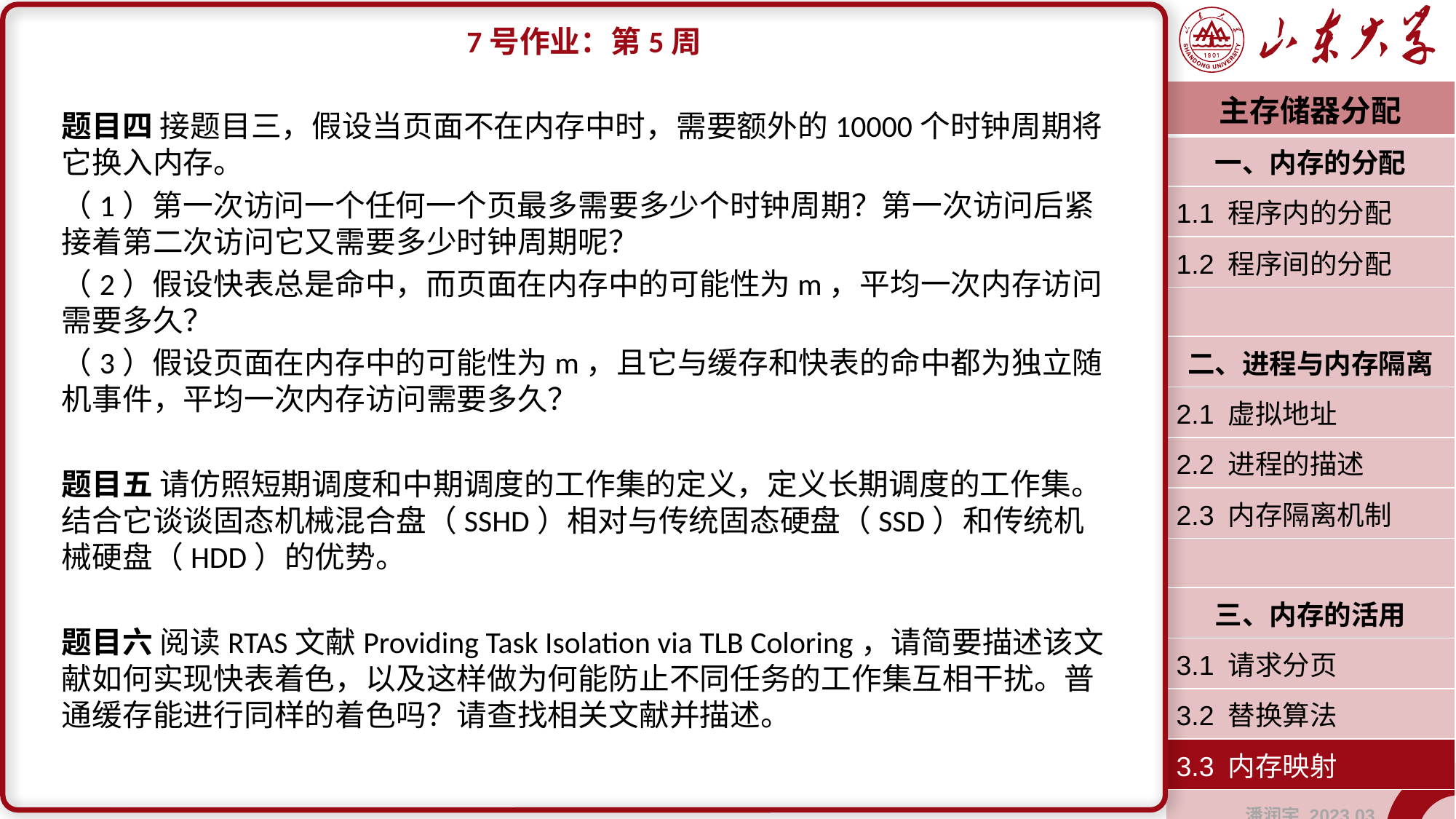

7号作业：第5周

题目四 接题目三，假设当页面不在内存中时，需要额外的10000个时钟周期将它换入内存。
（1）第一次访问一个任何一个页最多需要多少个时钟周期？第一次访问后紧接着第二次访问它又需要多少时钟周期呢？
（2）假设快表总是命中，而页面在内存中的可能性为m，平均一次内存访问需要多久？
（3）假设页面在内存中的可能性为m，且它与缓存和快表的命中都为独立随机事件，平均一次内存访问需要多久？

题目五 请仿照短期调度和中期调度的工作集的定义，定义长期调度的工作集。结合它谈谈固态机械混合盘（SSHD）相对与传统固态硬盘（SSD）和传统机械硬盘（HDD）的优势。

题目六 阅读RTAS文献Providing Task Isolation via TLB Coloring，请简要描述该文献如何实现快表着色，以及这样做为何能防止不同任务的工作集互相干扰。普通缓存能进行同样的着色吗？请查找相关文献并描述。
| 主存储器分配 |
| --- |
| 一、内存的分配 |
| 1.1 程序内的分配 |
| 1.2 程序间的分配 |
|  |
| 二、进程与内存隔离 |
| 2.1 虚拟地址 |
| 2.2 进程的描述 |
| 2.3 内存隔离机制 |
|  |
| 三、内存的活用 |
| 3.1 请求分页 |
| 3.2 替换算法 |
| 3.3 内存映射 |
| 潘润宇 2023.03 |